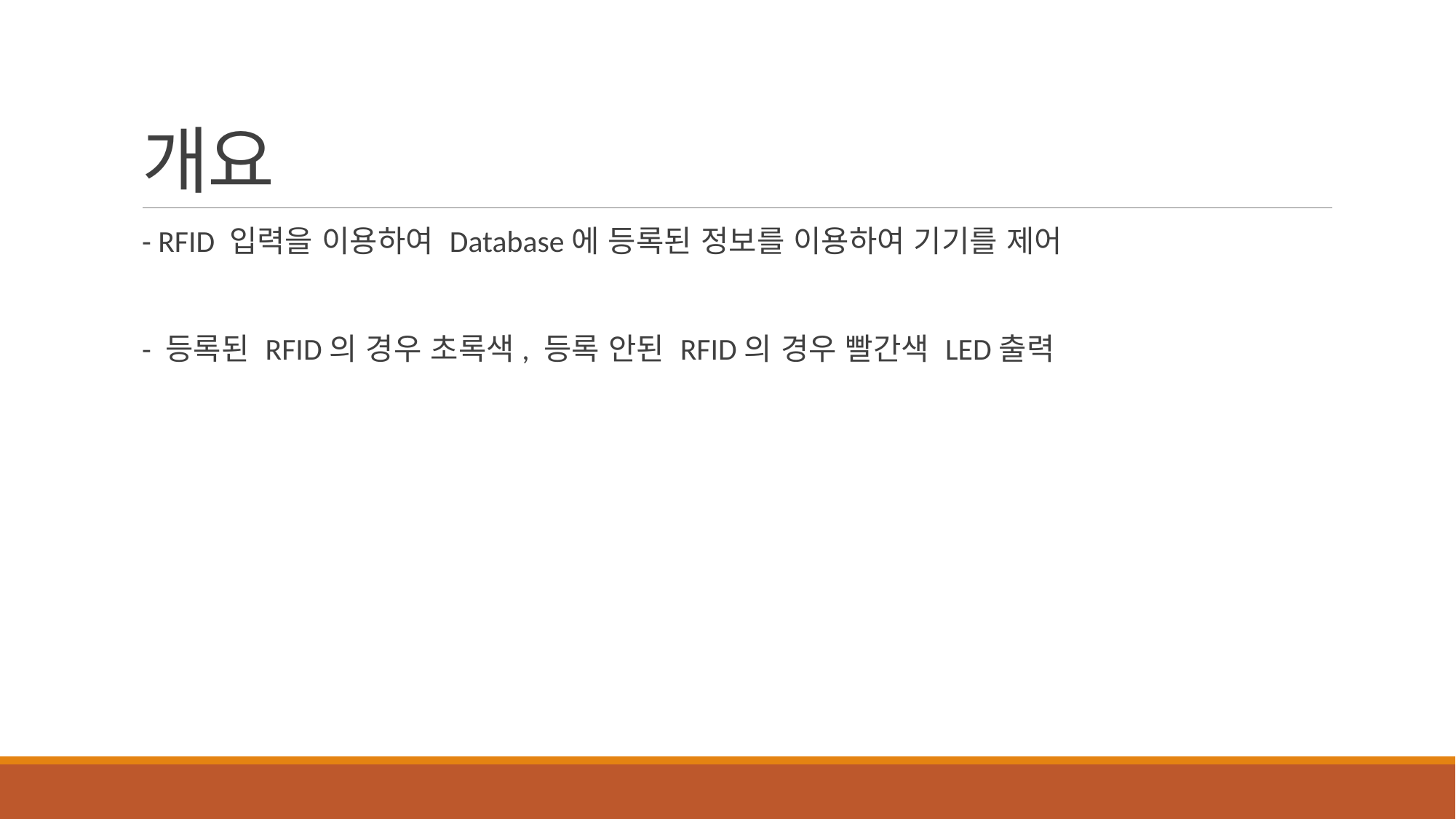

# 개요
- RFID 입력을 이용하여 Database에 등록된 정보를 이용하여 기기를 제어

- 등록된 RFID의 경우 초록색, 등록 안된 RFID의 경우 빨간색 LED출력